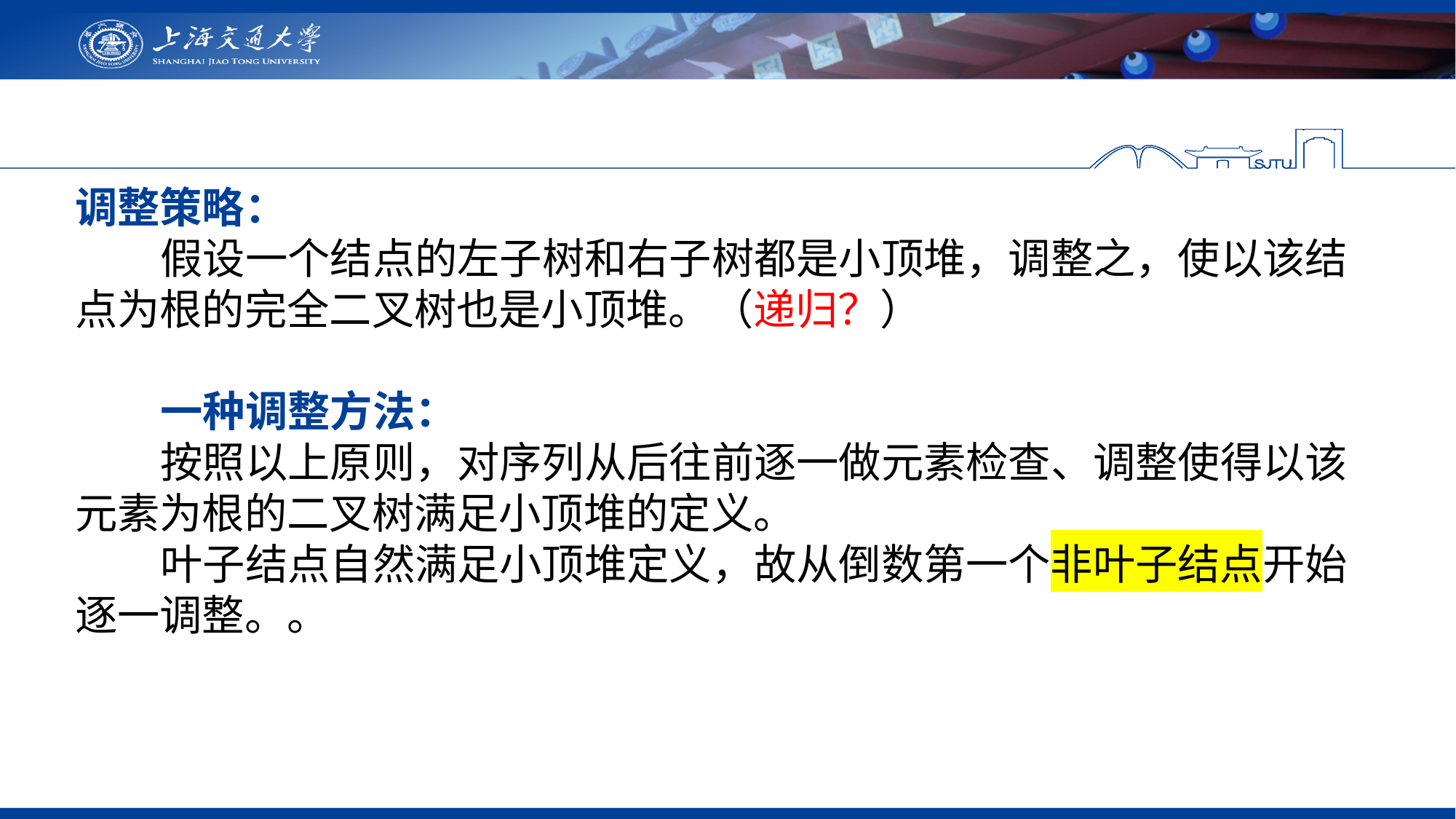

调整策略：
假设一个结点的左子树和右子树都是小顶堆，调整之，使以该结点为根的完全二叉树也是小顶堆。（递归？）

一种调整方法：
按照以上原则，对序列从后往前逐一做元素检查、调整使得以该元素为根的二叉树满足小顶堆的定义。
叶子结点自然满足小顶堆定义，故从倒数第一个非叶子结点开始逐一调整。。